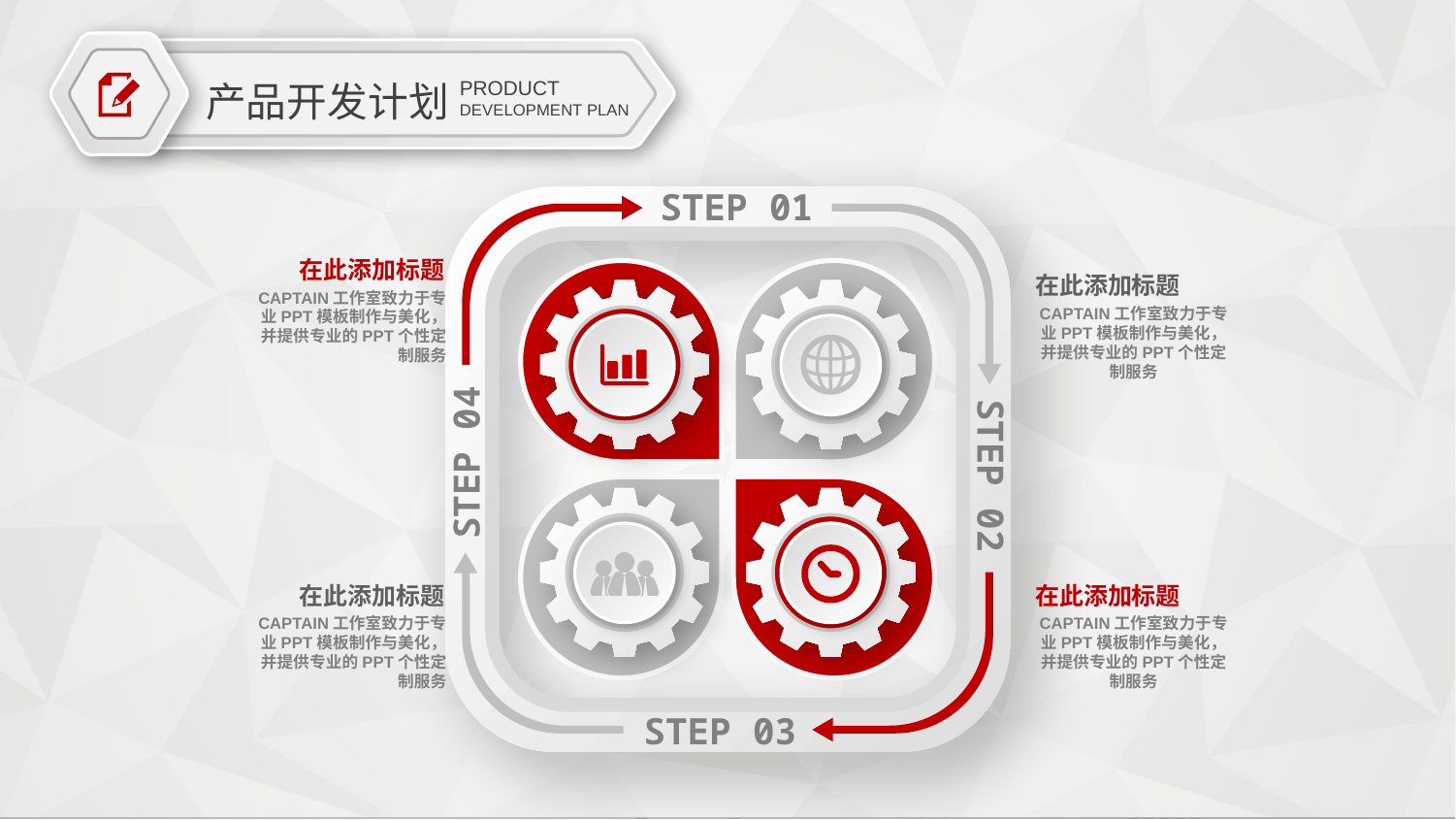

PRODUCT
DEVELOPMENT PLAN
产品开发计划

STEP 01

在此添加标题
CAPTAIN工作室致力于专业PPT模板制作与美化，并提供专业的PPT个性定制服务

在此添加标题
CAPTAIN工作室致力于专业PPT模板制作与美化，并提供专业的PPT个性定制服务

STEP 04
STEP 02

在此添加标题
CAPTAIN工作室致力于专业PPT模板制作与美化，并提供专业的PPT个性定制服务
在此添加标题
CAPTAIN工作室致力于专业PPT模板制作与美化，并提供专业的PPT个性定制服务
STEP 03